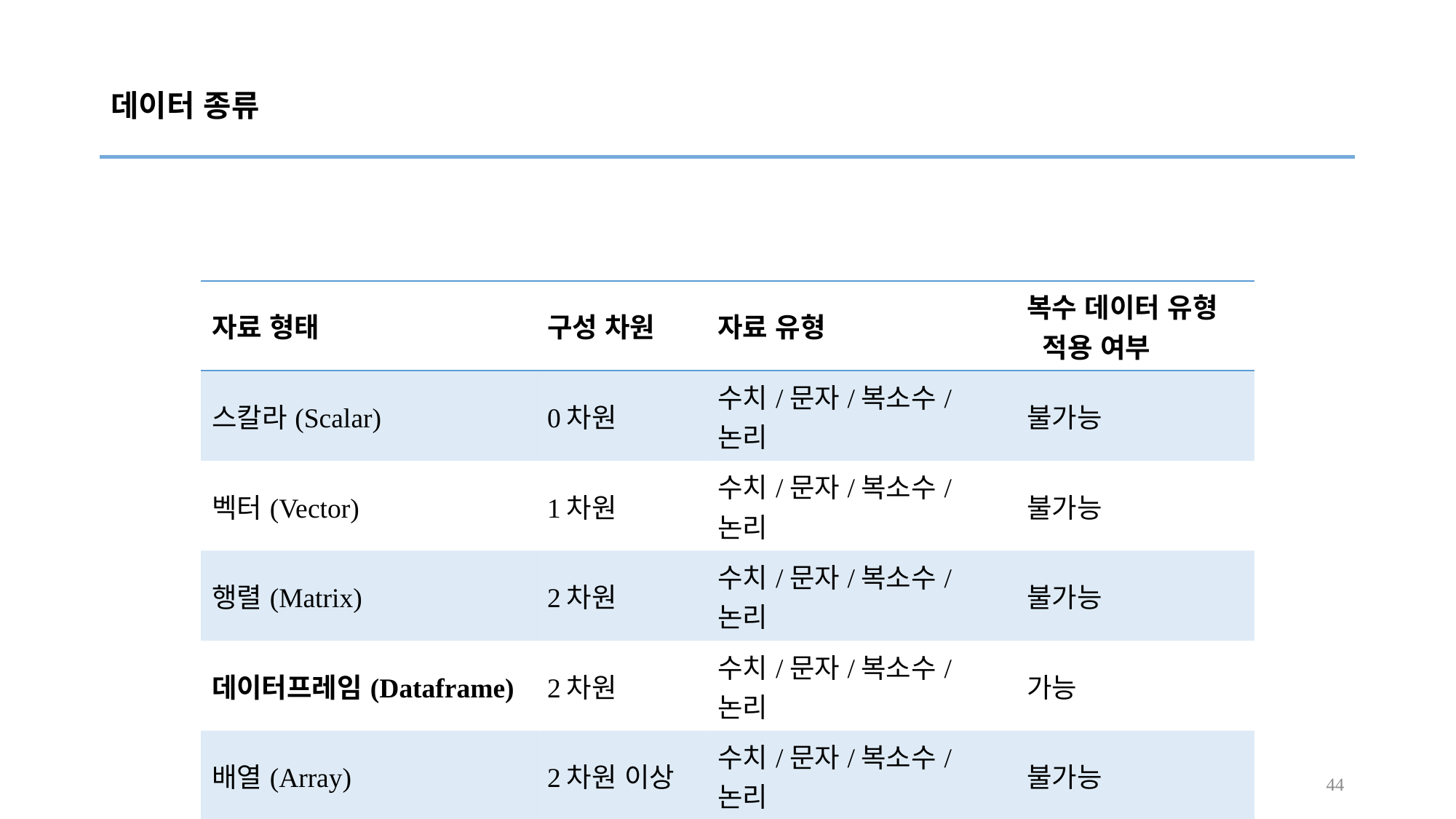

# 데이터 종류

| 자료 형태 | 구성 차원 | 자료 유형 | 복수 데이터 유형 적용 여부 |
| --- | --- | --- | --- |
| 스칼라(Scalar) | 0차원 | 수치/문자/복소수/논리 | 불가능 |
| 벡터(Vector) | 1차원 | 수치/문자/복소수/논리 | 불가능 |
| 행렬(Matrix) | 2차원 | 수치/문자/복소수/논리 | 불가능 |
| 데이터프레임(Dataframe) | 2차원 | 수치/문자/복소수/논리 | 가능 |
| 배열(Array) | 2차원 이상 | 수치/문자/복소수/논리 | 불가능 |
| 요인(Factor) | 1차원 | 수치/문자 | 불가능 |
| 시계열(Time Series) | 2차원 | 수치/문자/복소수/논리 | 불가능 |
| 리스트(list) | 2차원 이상 | 수치/문자/복소수/논리 /함수/표현식/Call 등 | 가능 |
44